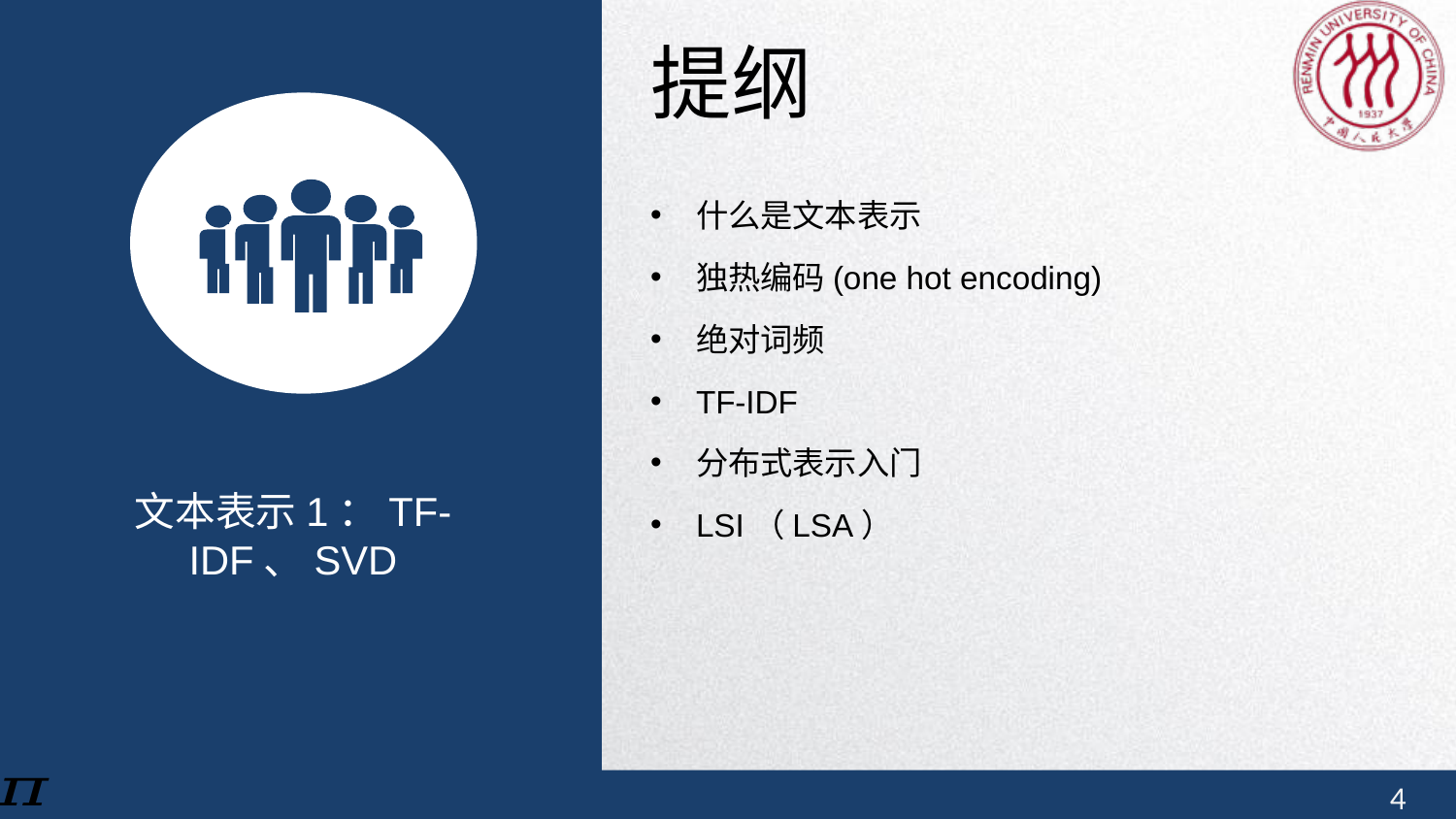

提纲

什么是文本表示
独热编码(one hot encoding)
绝对词频
TF-IDF
分布式表示入门
LSI（LSA）
文本表示1：TF-IDF、SVD